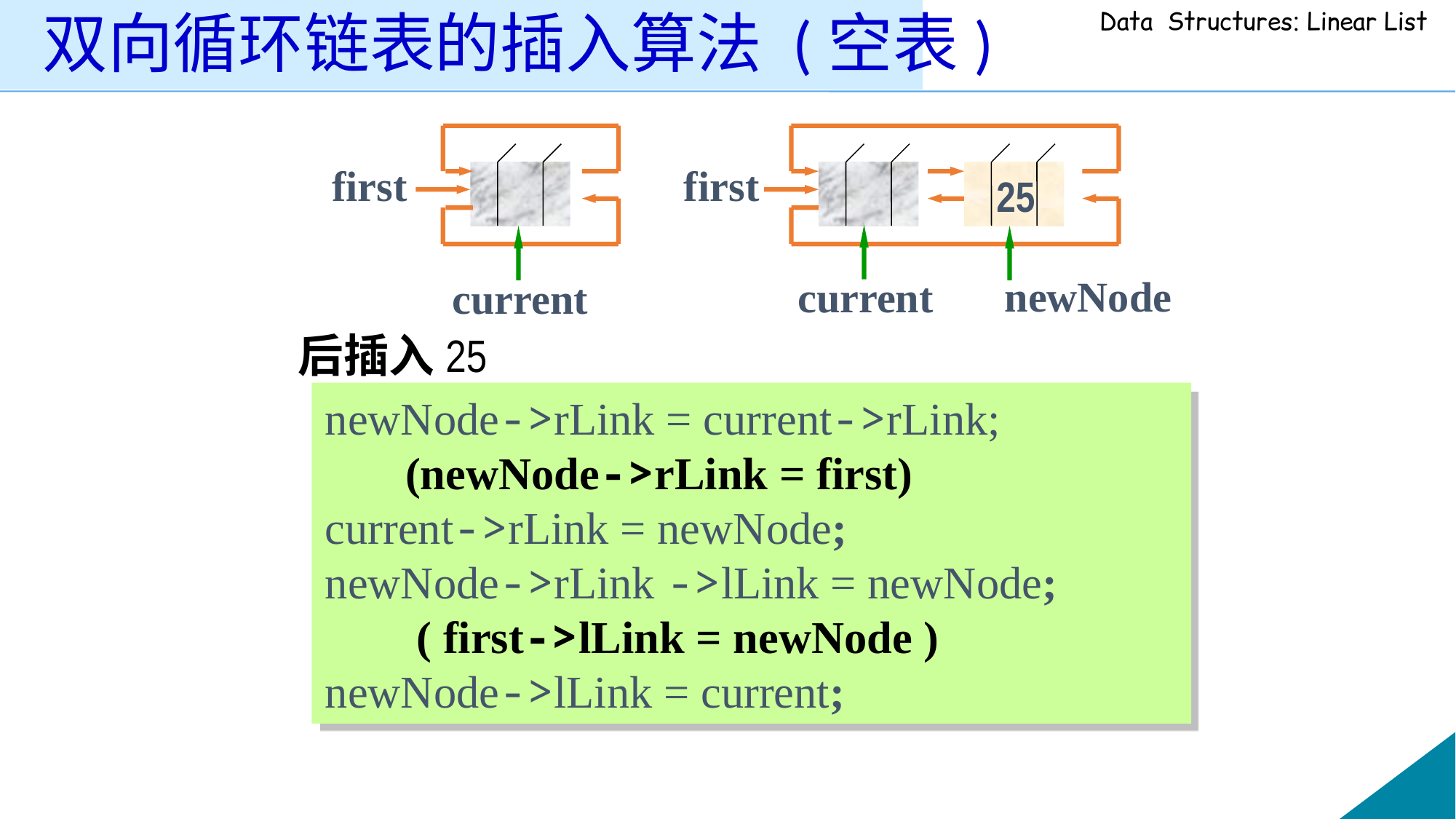

# 双向循环链表的插入算法 (空表)

first
first

25

newNode
current
current
后插入25
newNode->rLink = current->rLink;
       (newNode->rLink = first)
current->rLink = newNode;
newNode->rLink ->lLink = newNode;
        ( first->lLink = newNode )
newNode->lLink = current;